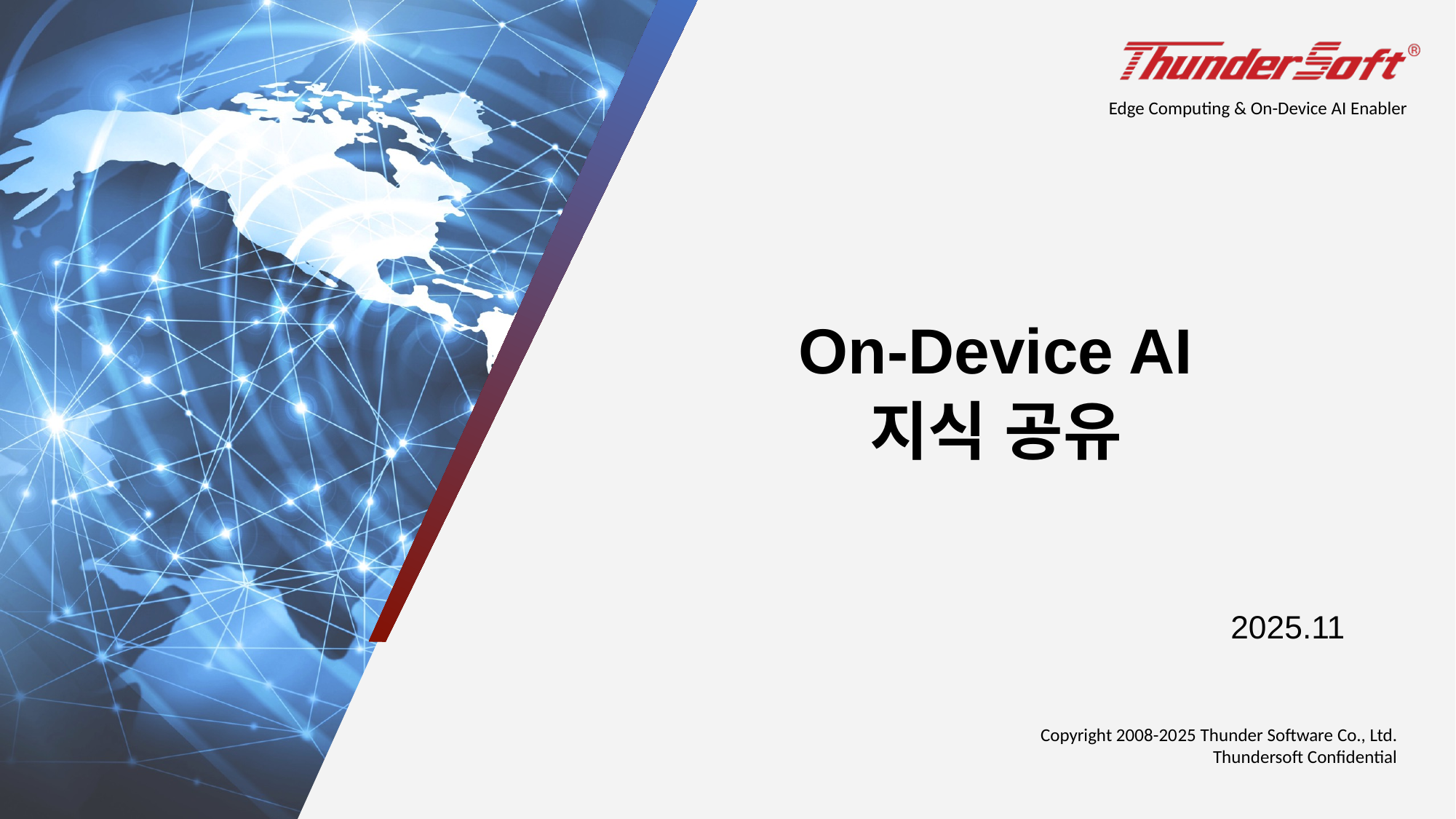

Edge Computing & On-Device AI Enabler
On-Device AI
지식 공유
2025.11